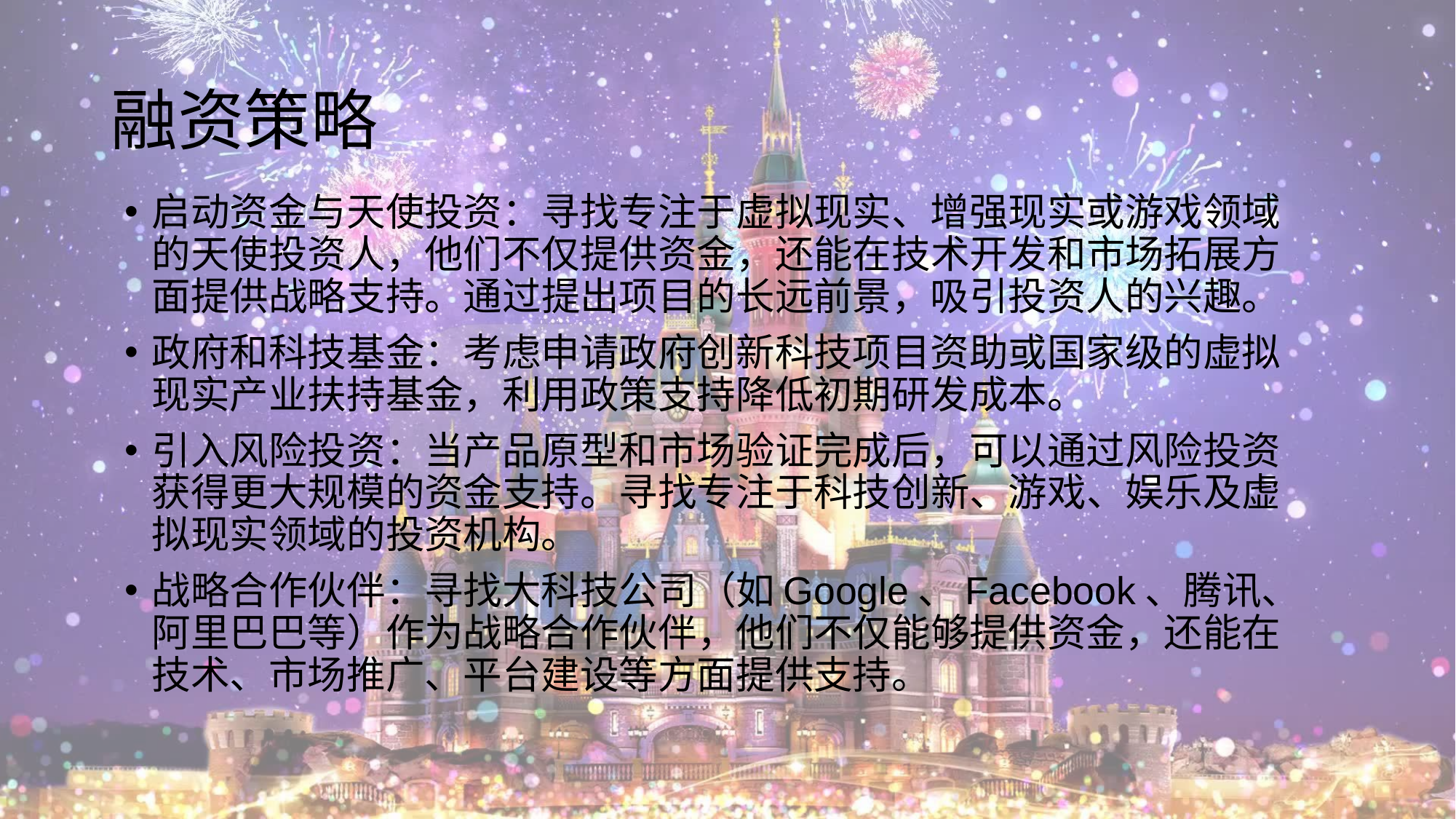

# 融资策略
启动资金与天使投资：寻找专注于虚拟现实、增强现实或游戏领域的天使投资人，他们不仅提供资金，还能在技术开发和市场拓展方面提供战略支持。通过提出项目的长远前景，吸引投资人的兴趣。
政府和科技基金：考虑申请政府创新科技项目资助或国家级的虚拟现实产业扶持基金，利用政策支持降低初期研发成本。
引入风险投资：当产品原型和市场验证完成后，可以通过风险投资获得更大规模的资金支持。寻找专注于科技创新、游戏、娱乐及虚拟现实领域的投资机构。
战略合作伙伴：寻找大科技公司（如Google、Facebook、腾讯、阿里巴巴等）作为战略合作伙伴，他们不仅能够提供资金，还能在技术、市场推广、平台建设等方面提供支持。